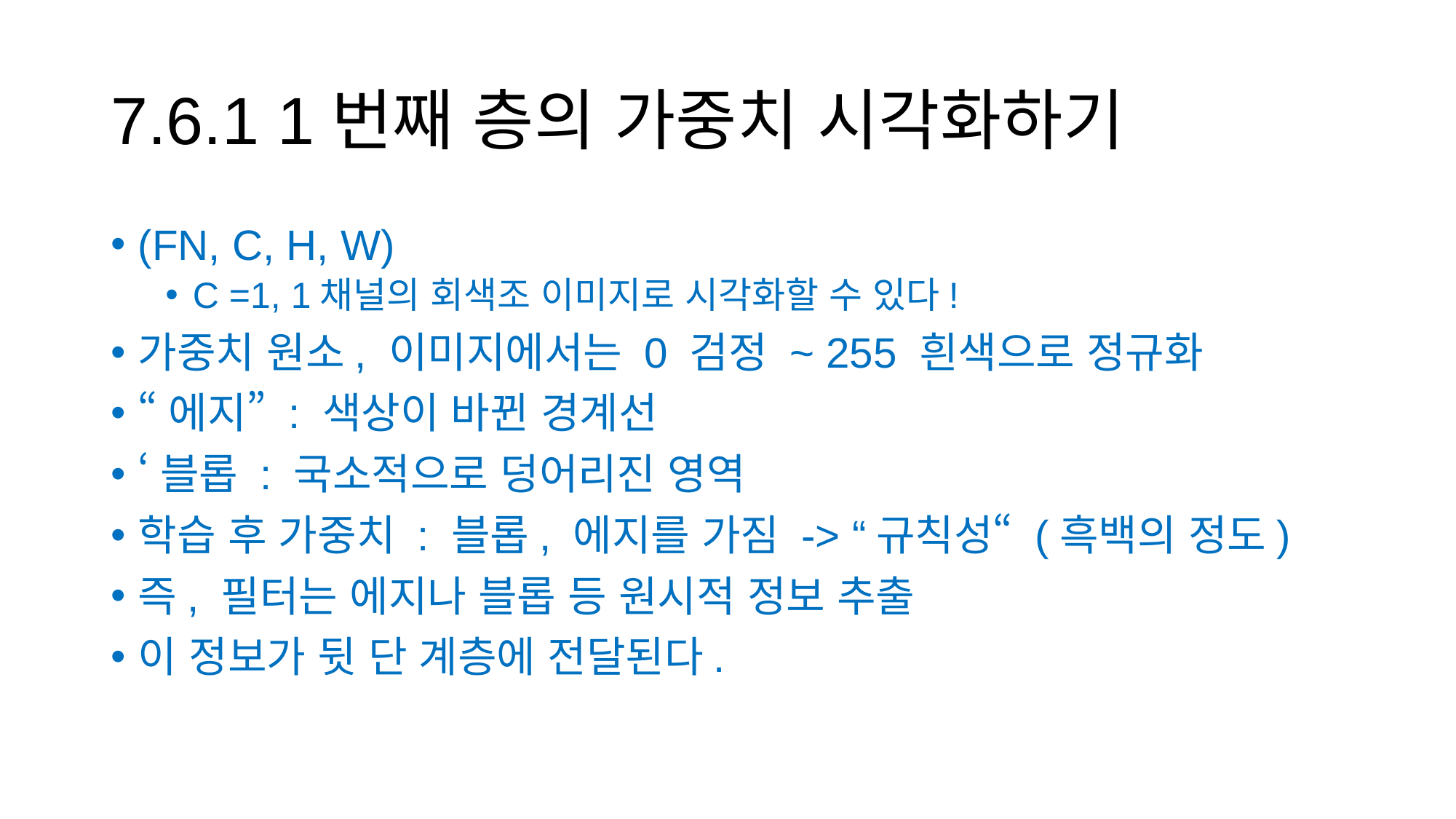

# 7.6.1 1번째 층의 가중치 시각화하기
(FN, C, H, W)
C =1, 1채널의 회색조 이미지로 시각화할 수 있다!
가중치 원소, 이미지에서는 0 검정 ~ 255 흰색으로 정규화
“에지” : 색상이 바뀐 경계선
‘블롭 : 국소적으로 덩어리진 영역
학습 후 가중치 : 블롭, 에지를 가짐 -> “규칙성“ (흑백의 정도)
즉, 필터는 에지나 블롭 등 원시적 정보 추출
이 정보가 뒷 단 계층에 전달된다.